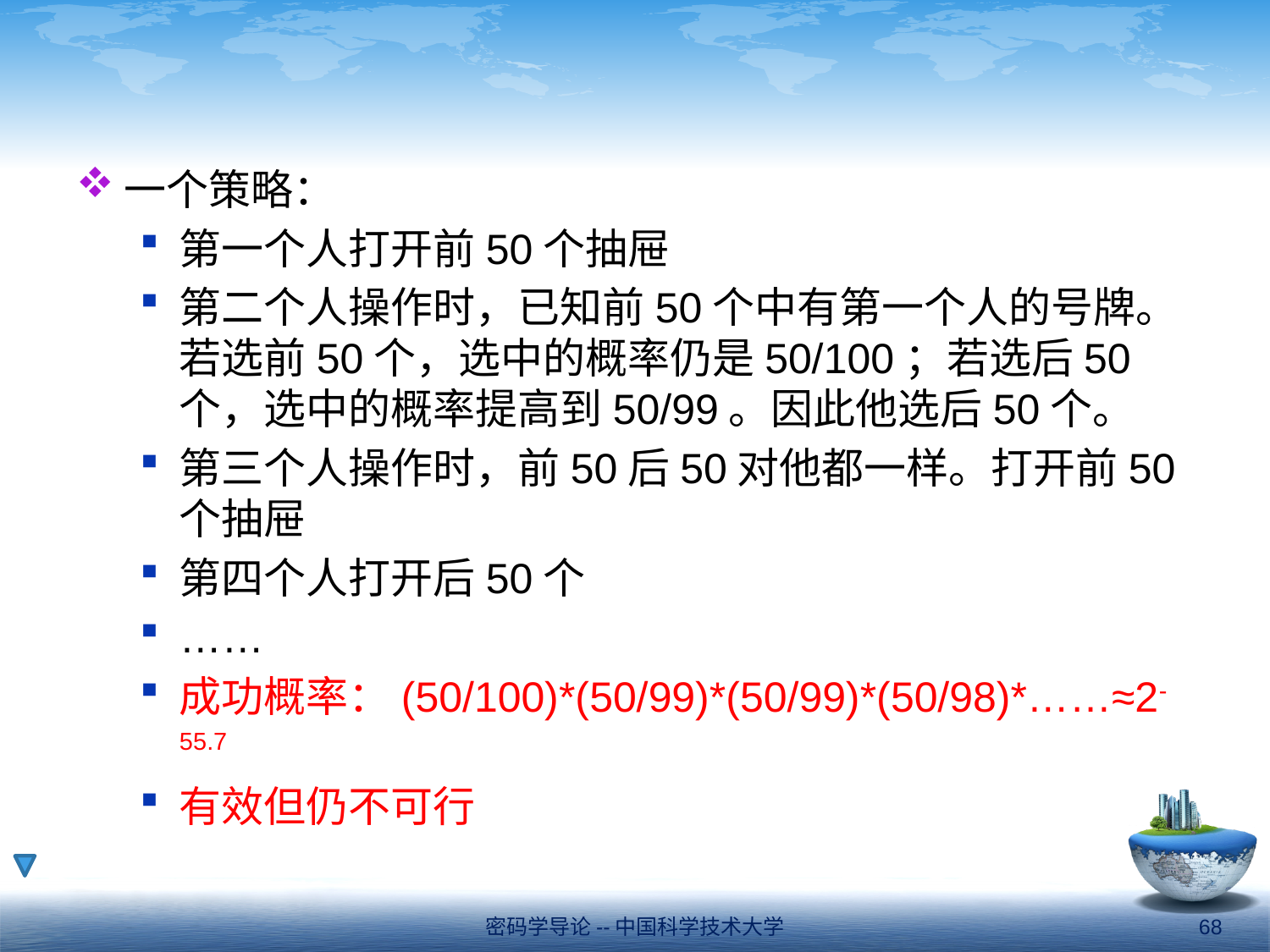

#
一个策略：
第一个人打开前50个抽屉
第二个人操作时，已知前50个中有第一个人的号牌。若选前50个，选中的概率仍是50/100；若选后50个，选中的概率提高到50/99。因此他选后50个。
第三个人操作时，前50后50对他都一样。打开前50个抽屉
第四个人打开后50个
……
成功概率：(50/100)*(50/99)*(50/99)*(50/98)*……≈2-55.7
有效但仍不可行

密码学导论--中国科学技术大学
68